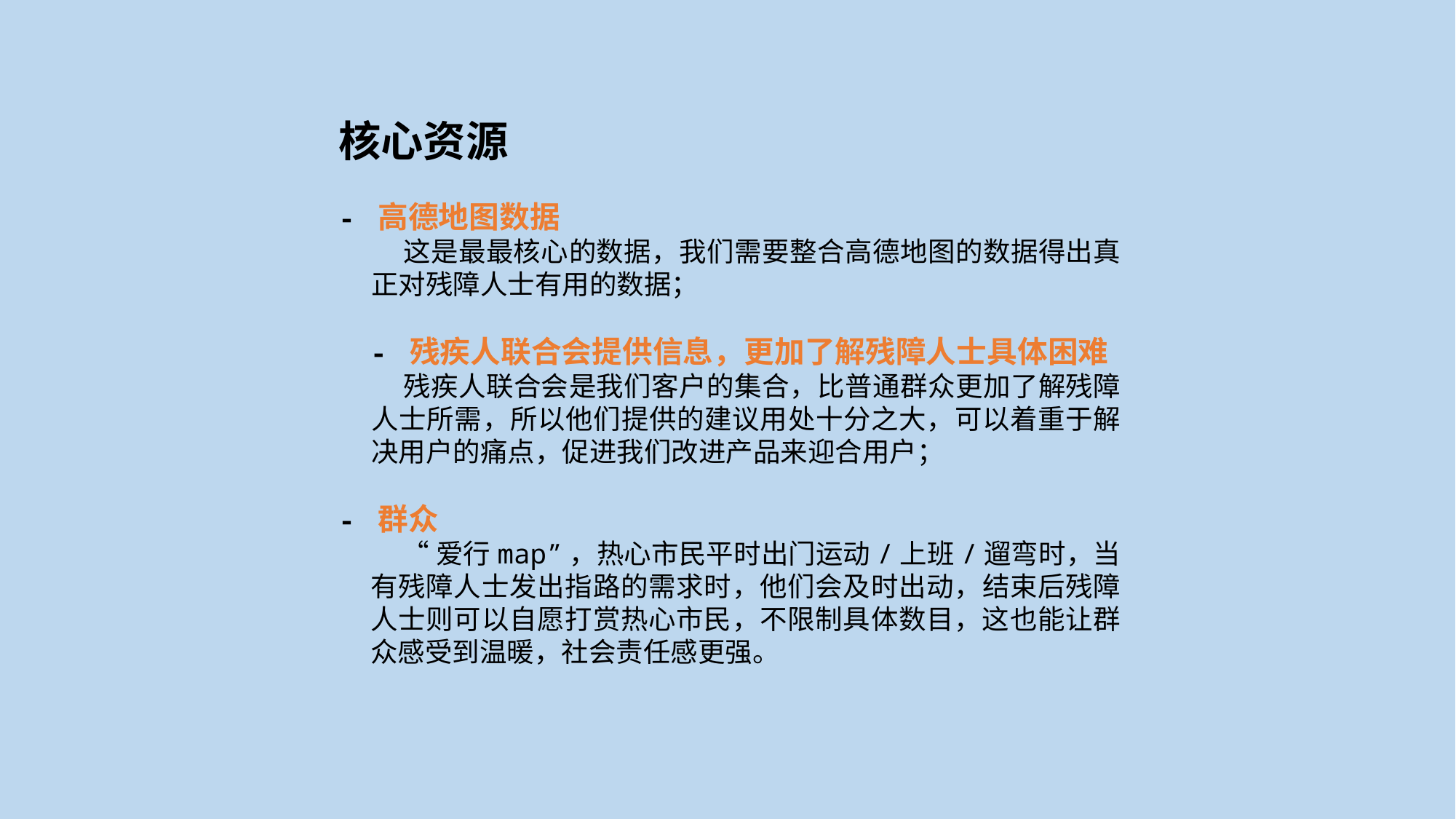

核心资源

- 高德地图数据
这是最最核心的数据，我们需要整合高德地图的数据得出真正对残障人士有用的数据；

- 残疾人联合会提供信息，更加了解残障人士具体困难
残疾人联合会是我们客户的集合，比普通群众更加了解残障人士所需，所以他们提供的建议用处十分之大，可以着重于解决用户的痛点，促进我们改进产品来迎合用户；
- 群众
“爱行map”，热心市民平时出门运动/上班/遛弯时，当有残障人士发出指路的需求时，他们会及时出动，结束后残障人士则可以自愿打赏热心市民，不限制具体数目，这也能让群众感受到温暖，社会责任感更强。